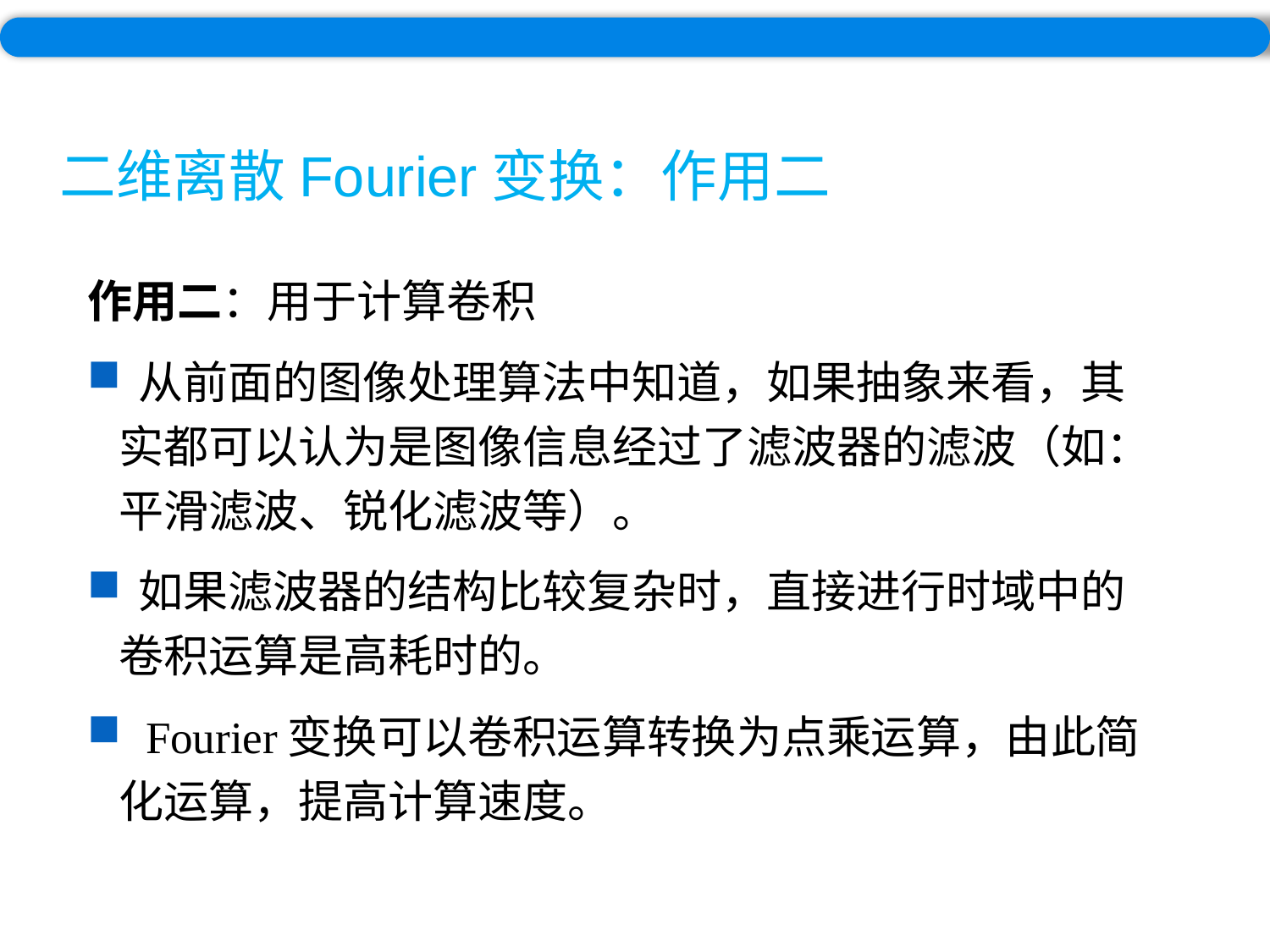

# 二维离散Fourier变换：作用二
作用二：用于计算卷积
 从前面的图像处理算法中知道，如果抽象来看，其实都可以认为是图像信息经过了滤波器的滤波（如：平滑滤波、锐化滤波等）。
 如果滤波器的结构比较复杂时，直接进行时域中的卷积运算是高耗时的。
 Fourier变换可以卷积运算转换为点乘运算，由此简化运算，提高计算速度。